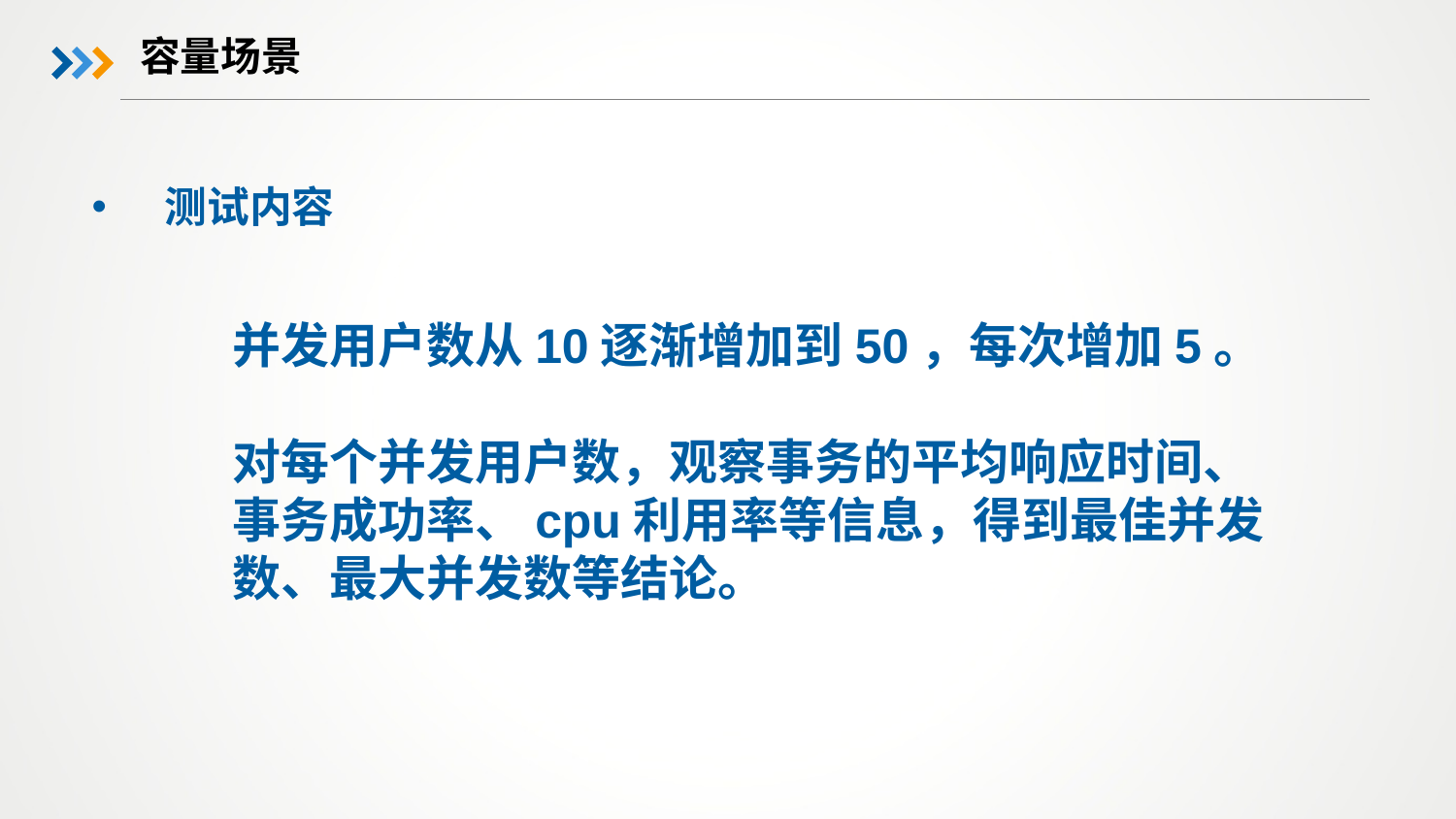

容量场景
测试内容
并发用户数从10逐渐增加到50，每次增加5。

对每个并发用户数，观察事务的平均响应时间、事务成功率、cpu利用率等信息，得到最佳并发数、最大并发数等结论。